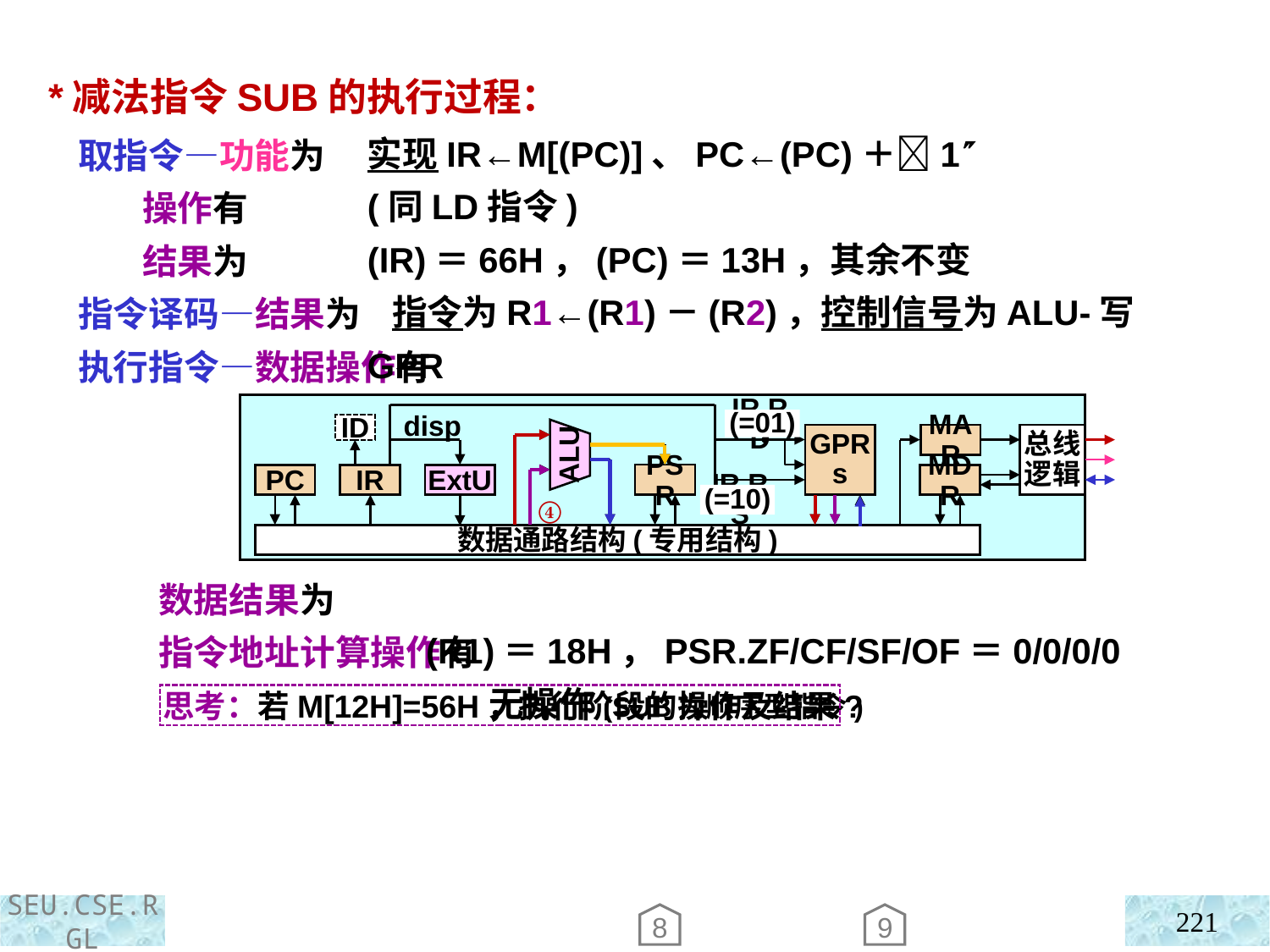

*减法指令SUB的执行过程：
    取指令—功能为
            操作有
            结果为
    指令译码—结果为
    执行指令—数据操作有

              数据结果为
              指令地址计算操作有
实现IR←M[(PC)]、PC←(PC)＋″1″
(同LD指令)
(IR)＝66H，(PC)＝13H，其余不变
  指令为R1←(R1)－(R2)，控制信号为ALU-写GPR
      ④R1←(R1)－(R2)

      (R1)＝18H，PSR.ZF/CF/SF/OF＝0/0/0/0
              无操作(SUB为顺序型指令)

IR.RD
ID
disp
GPRs
MAR
总线逻辑
ALU
PSR
PC
IR
MDR
ExtU
IR.RS
数据通路结构(专用结构)
(=01)
(=10)
④
思考：若M[12H]=56H，执行阶段的操作及结果?
221
8
9